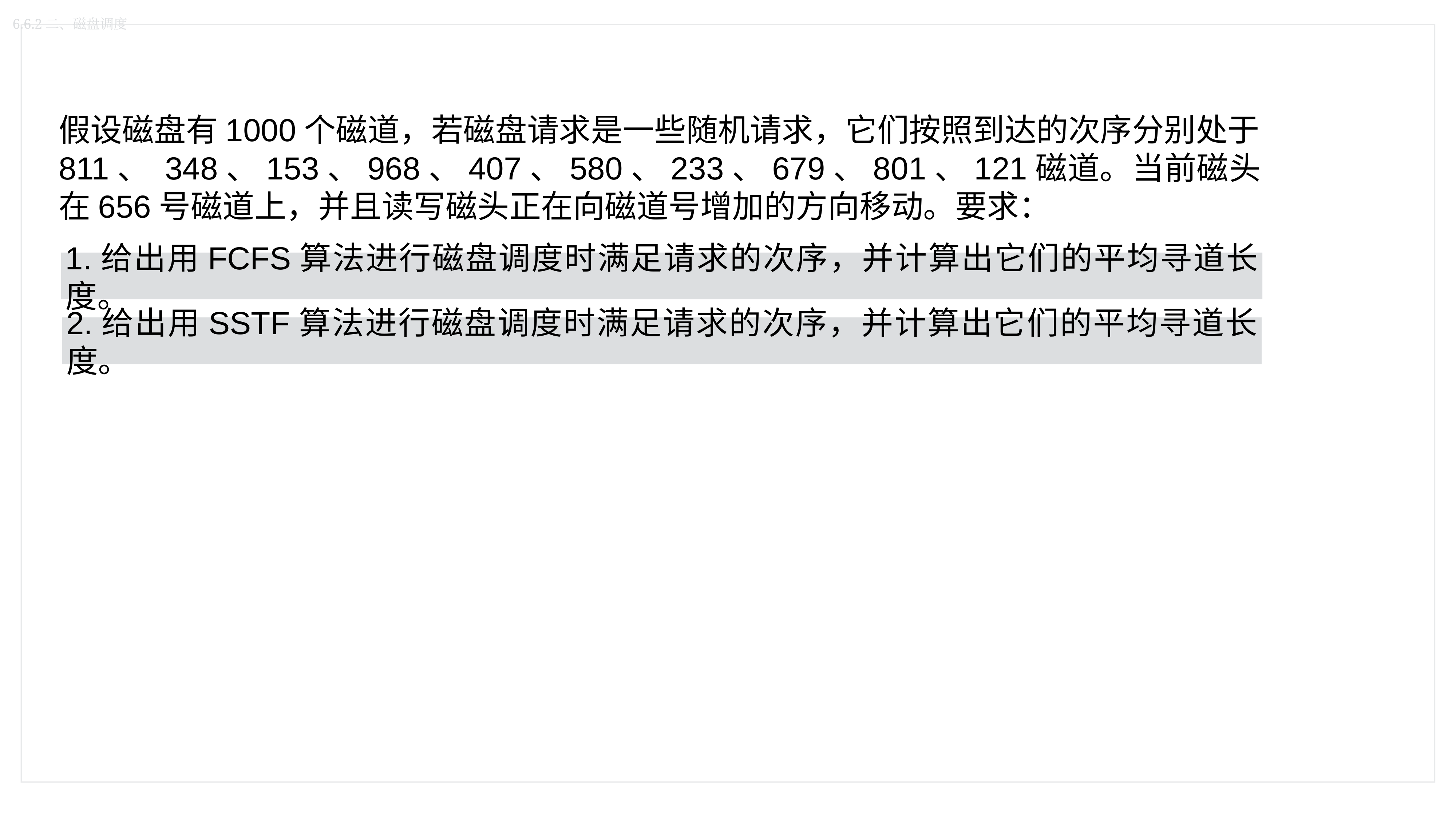

6.6.2二、磁盘调度
假设磁盘有1000个磁道，若磁盘请求是一些随机请求，它们按照到达的次序分别处于
811、 348、153、968、407、580、233、679、801、121磁道。当前磁头在656号磁道上，并且读写磁头正在向磁道号增加的方向移动。要求：
1.给出用FCFS算法进行磁盘调度时满足请求的次序，并计算出它们的平均寻道长度。
2.给出用SSTF算法进行磁盘调度时满足请求的次序，并计算出它们的平均寻道长度。